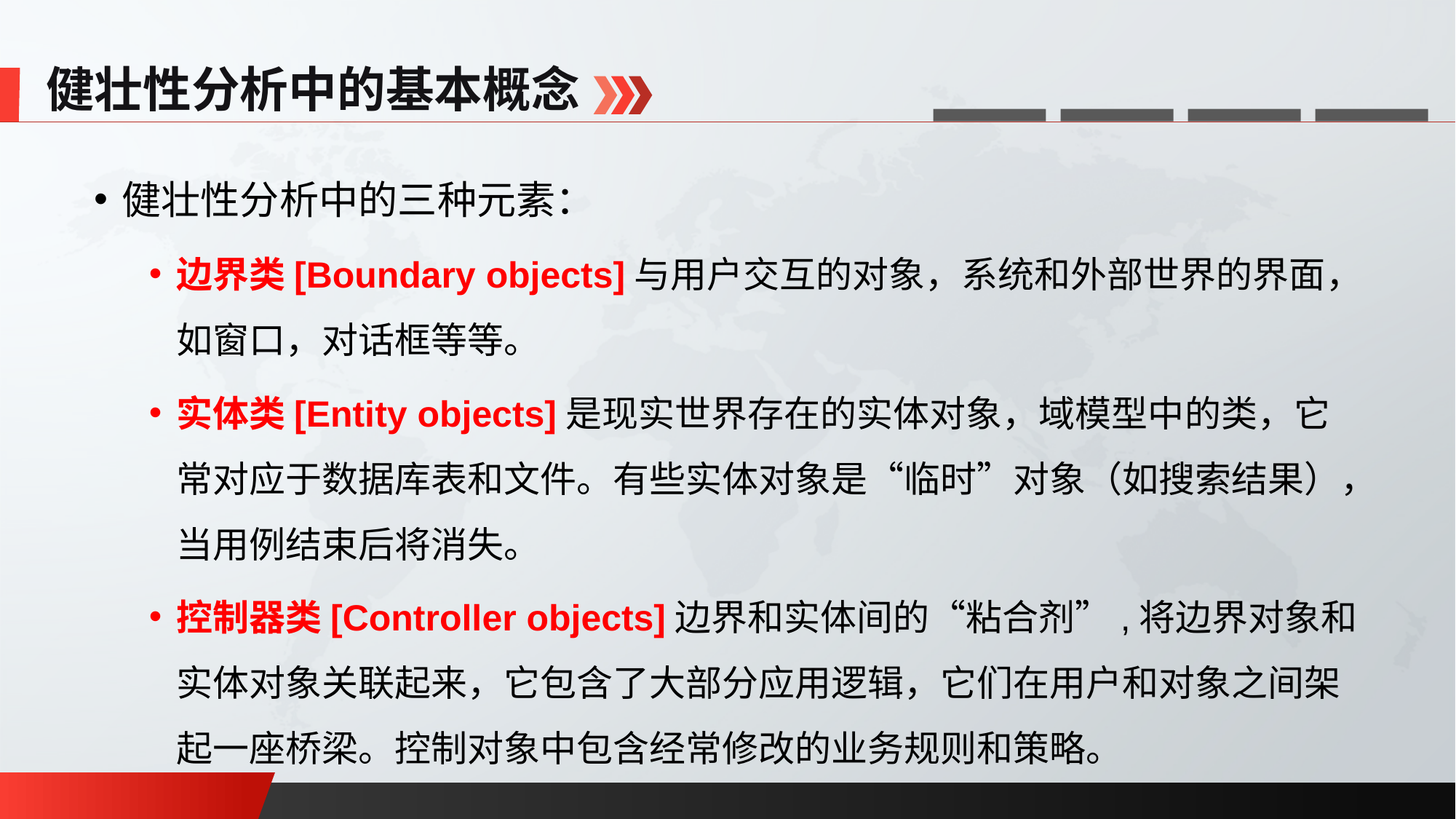

健壮性分析中的基本概念

健壮性分析中的三种元素：
边界类[Boundary objects]与用户交互的对象，系统和外部世界的界面，如窗口，对话框等等。
实体类[Entity objects]是现实世界存在的实体对象，域模型中的类，它常对应于数据库表和文件。有些实体对象是“临时”对象（如搜索结果），当用例结束后将消失。
控制器类[Controller objects]边界和实体间的“粘合剂”,将边界对象和实体对象关联起来，它包含了大部分应用逻辑，它们在用户和对象之间架起一座桥梁。控制对象中包含经常修改的业务规则和策略。